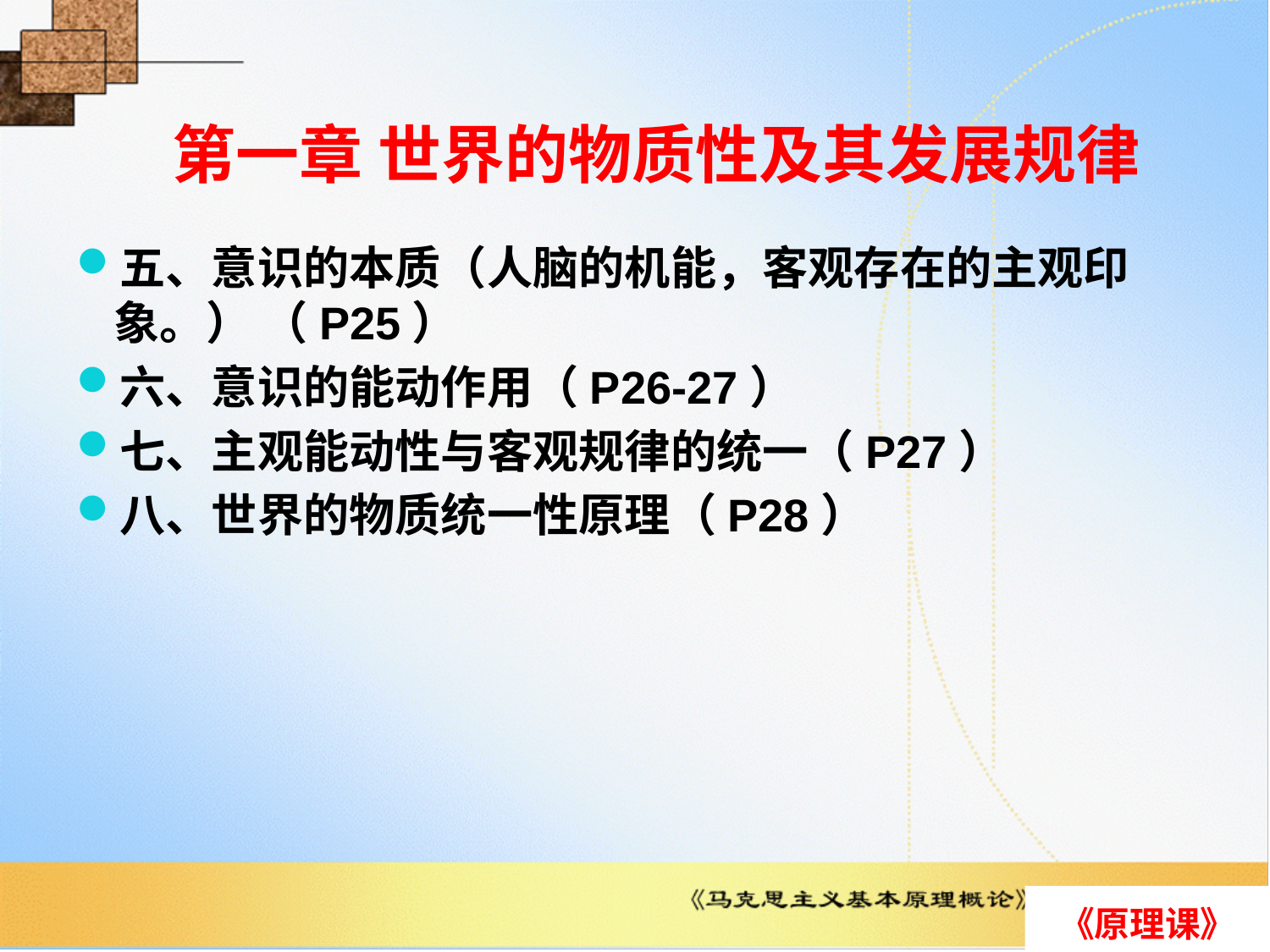

# 第一章 世界的物质性及其发展规律
五、意识的本质（人脑的机能，客观存在的主观印象。） （P25）
六、意识的能动作用（P26-27）
七、主观能动性与客观规律的统一（P27）
八、世界的物质统一性原理（P28）
《原理课》